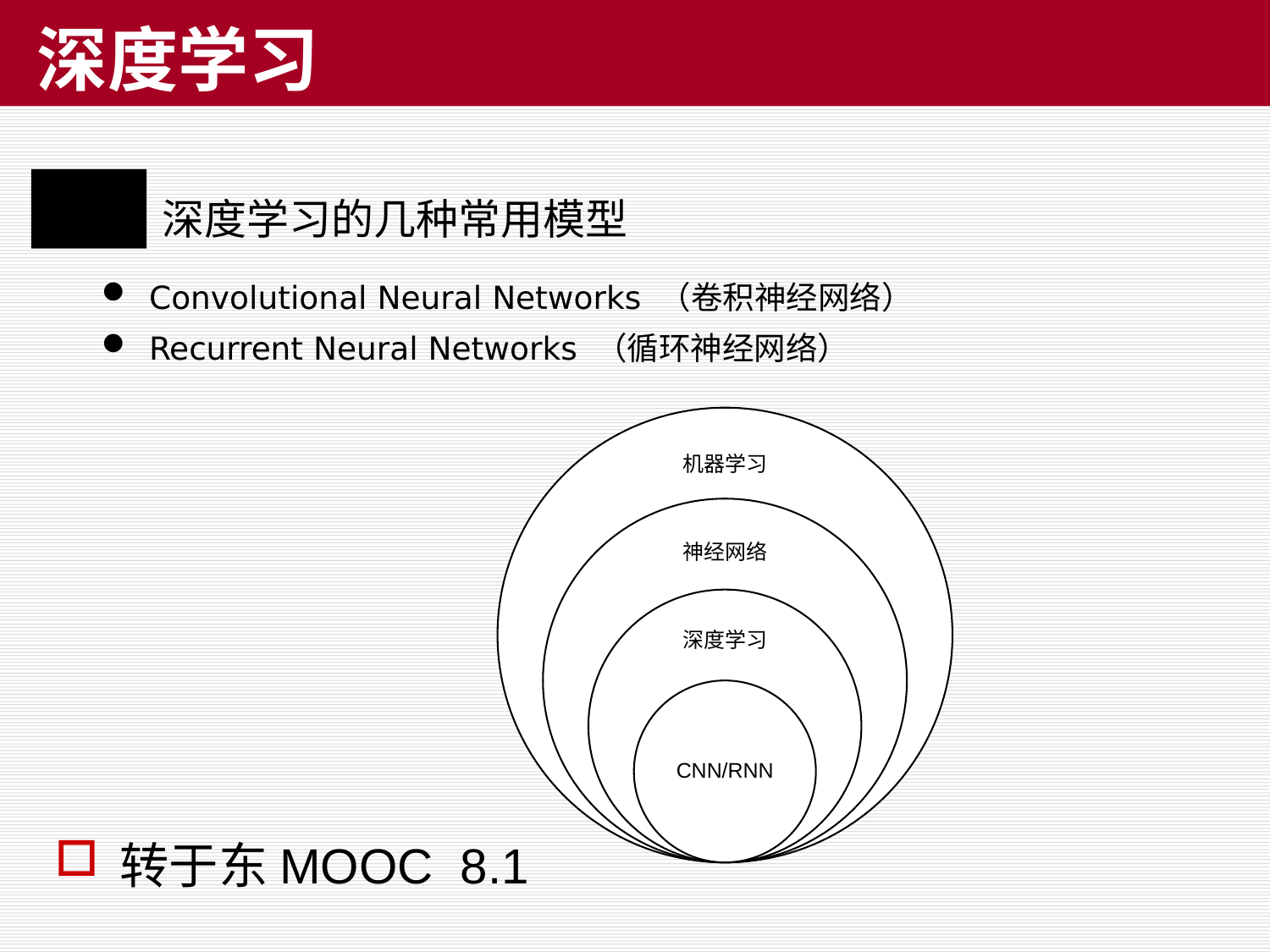

# 深度学习

深度学习的几种常用模型
Convolutional Neural Networks （卷积神经网络）
Recurrent Neural Networks （循环神经网络）
机器学习
神经网络
深度学习
CNN/RNN
转于东MOOC  8.1
63